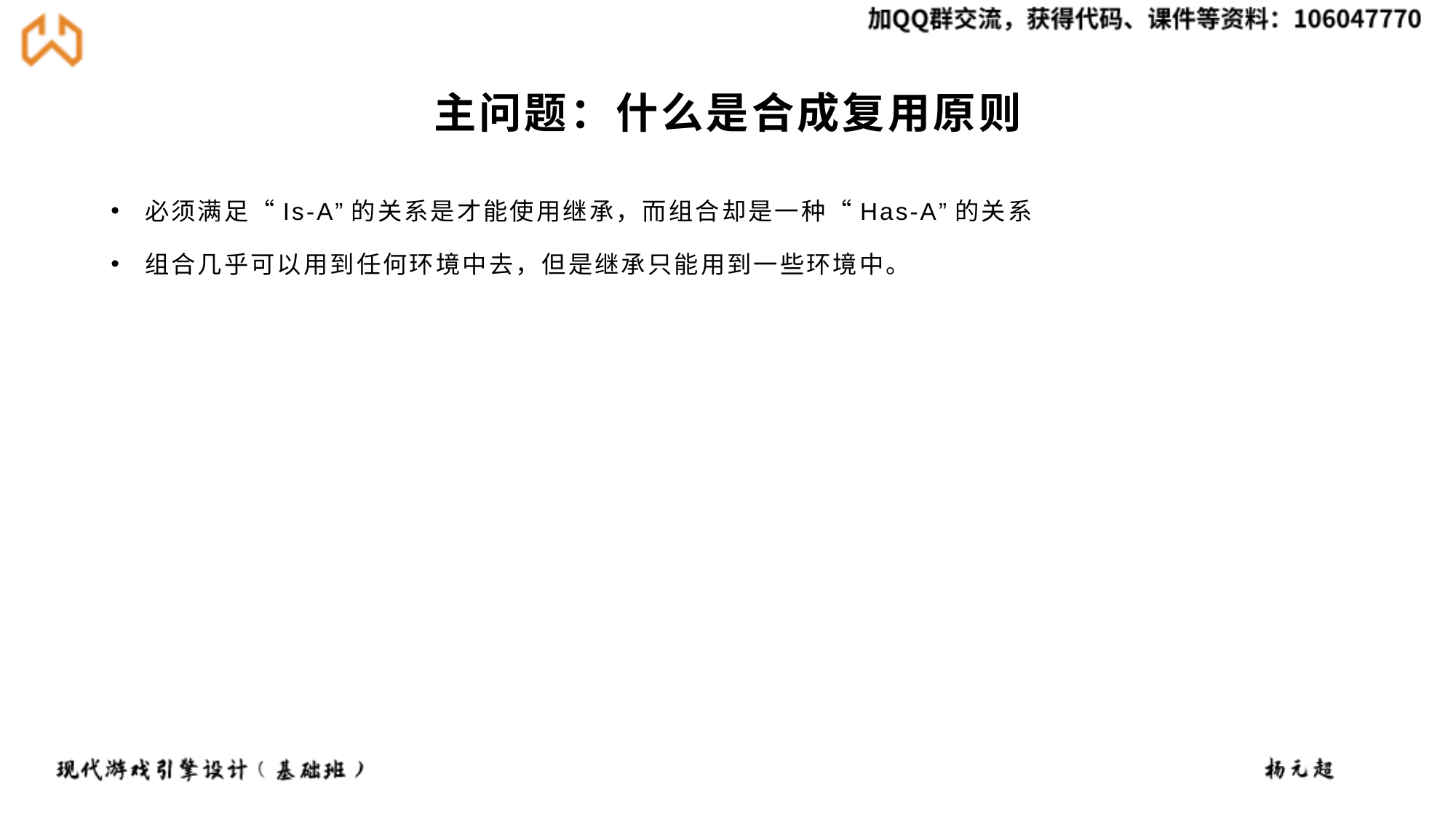

# 主问题：什么是合成复用原则
必须满足“Is-A”的关系是才能使用继承，而组合却是一种“Has-A”的关系
组合几乎可以用到任何环境中去，但是继承只能用到一些环境中。